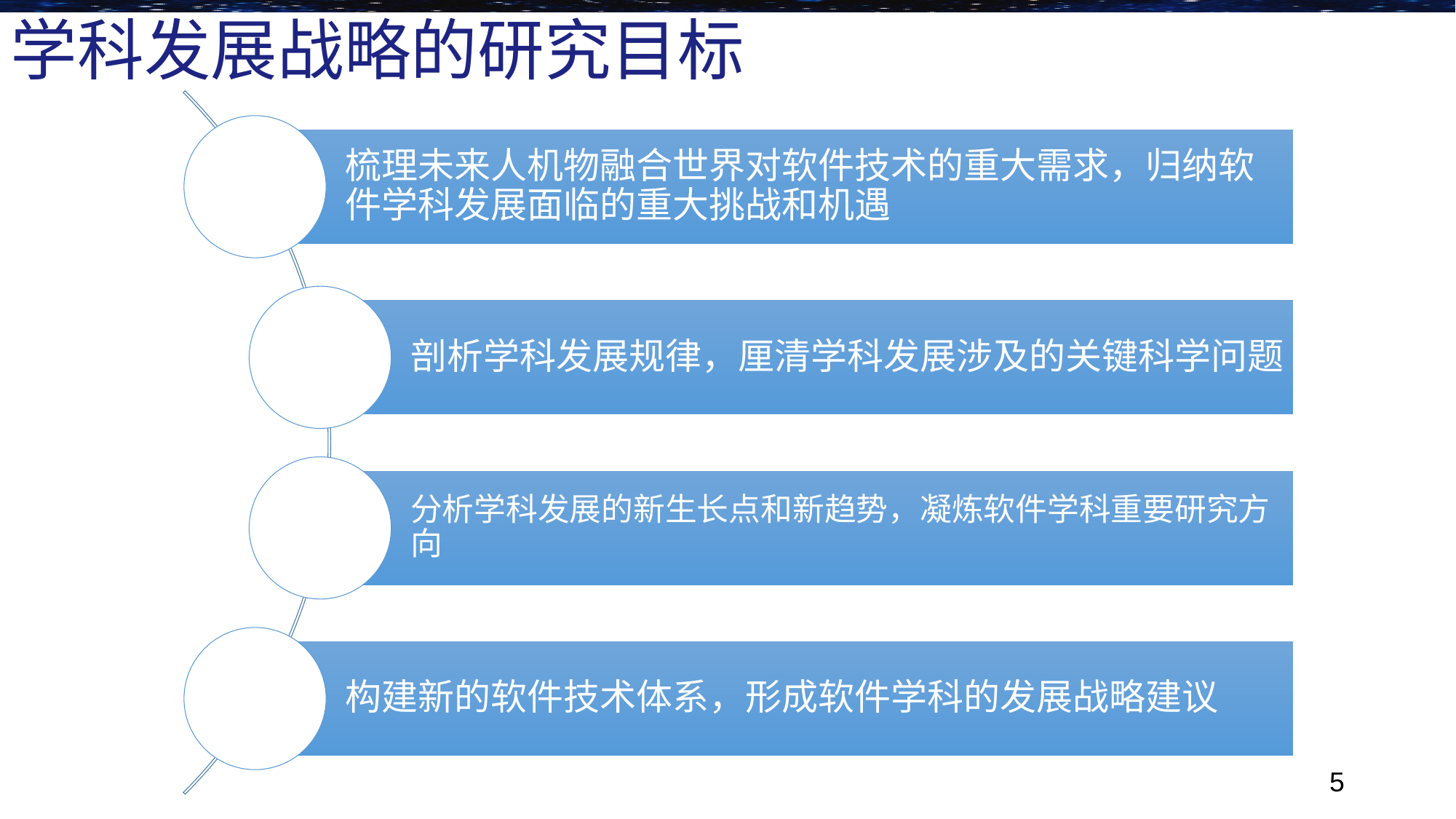

# 学科发展战略的研究目标
梳理未来人机物融合世界对软件技术的重大需求，归纳软件学科发展面临的重大挑战和机遇
剖析学科发展规律，厘清学科发展涉及的关键科学问题
分析学科发展的新生长点和新趋势，凝炼软件学科重要研究方向
构建新的软件技术体系，形成软件学科的发展战略建议
5